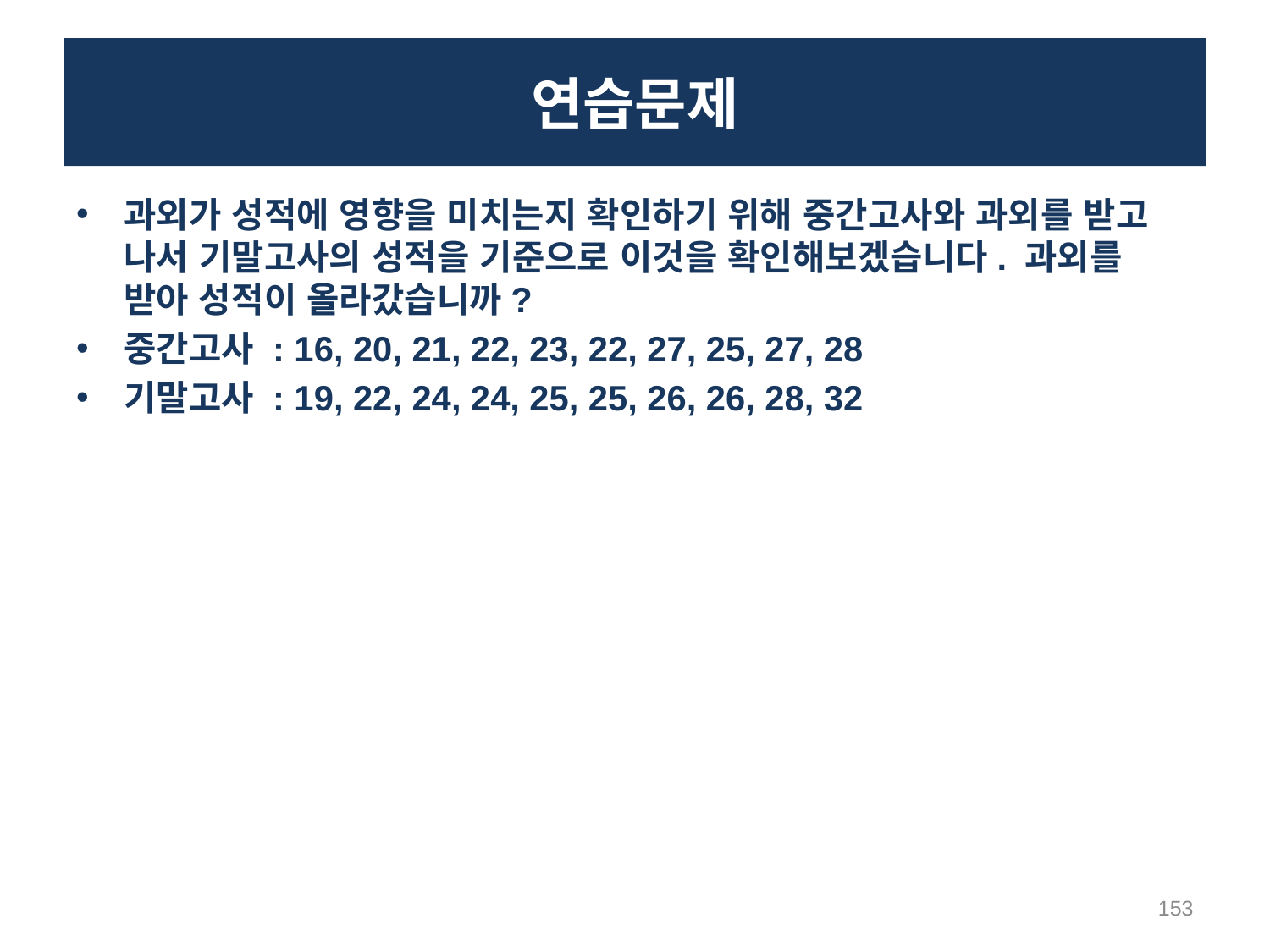

# 연습문제
과외가 성적에 영향을 미치는지 확인하기 위해 중간고사와 과외를 받고 나서 기말고사의 성적을 기준으로 이것을 확인해보겠습니다. 과외를 받아 성적이 올라갔습니까?
중간고사 : 16, 20, 21, 22, 23, 22, 27, 25, 27, 28
기말고사 : 19, 22, 24, 24, 25, 25, 26, 26, 28, 32
153